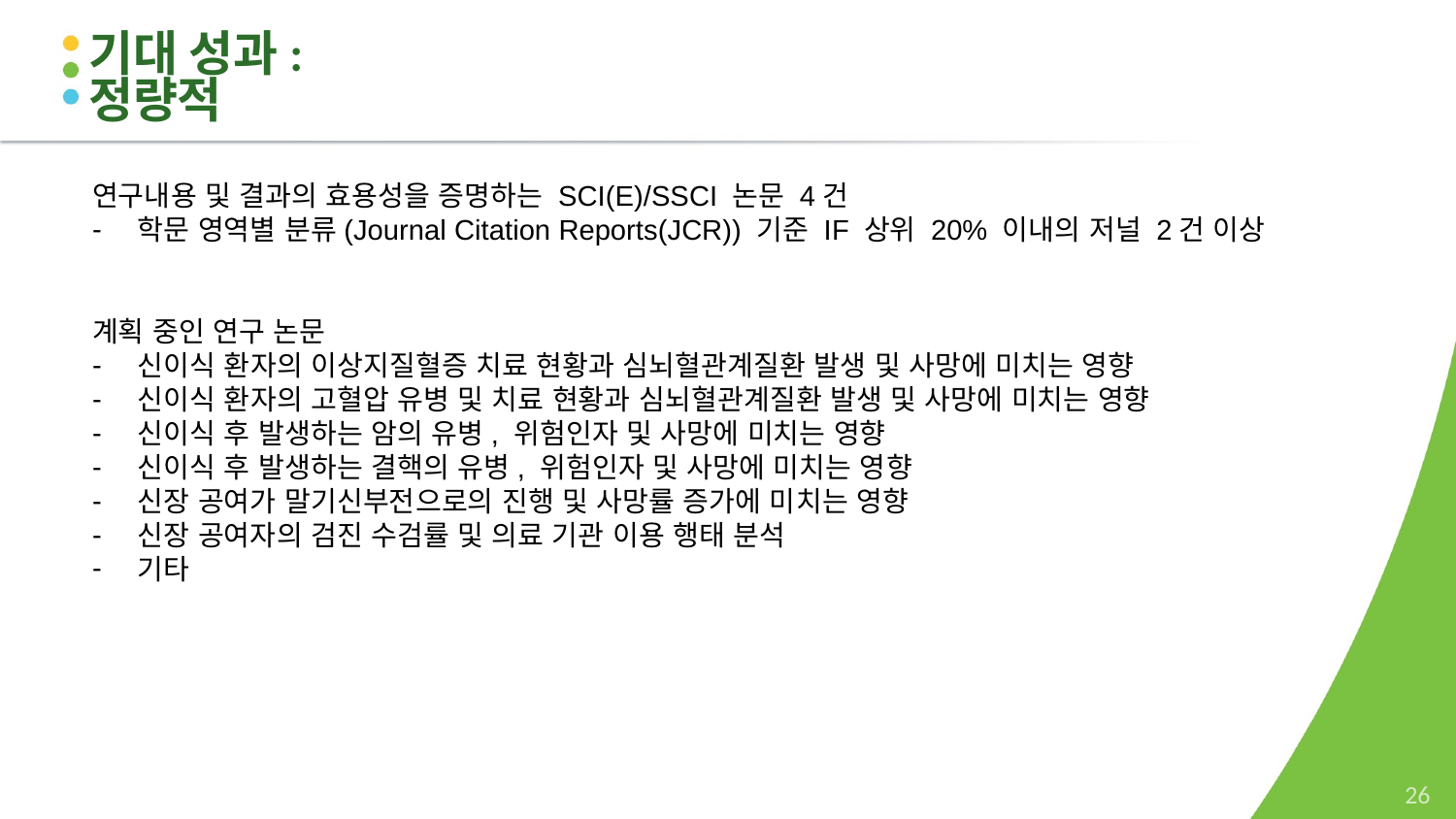

기대 성과: 정량적
연구내용 및 결과의 효용성을 증명하는 SCI(E)/SSCI 논문 4건
학문 영역별 분류(Journal Citation Reports(JCR)) 기준 IF 상위 20% 이내의 저널 2건 이상

계획 중인 연구 논문
신이식 환자의 이상지질혈증 치료 현황과 심뇌혈관계질환 발생 및 사망에 미치는 영향
신이식 환자의 고혈압 유병 및 치료 현황과 심뇌혈관계질환 발생 및 사망에 미치는 영향
신이식 후 발생하는 암의 유병, 위험인자 및 사망에 미치는 영향
신이식 후 발생하는 결핵의 유병, 위험인자 및 사망에 미치는 영향
신장 공여가 말기신부전으로의 진행 및 사망률 증가에 미치는 영향
신장 공여자의 검진 수검률 및 의료 기관 이용 행태 분석
기타
26